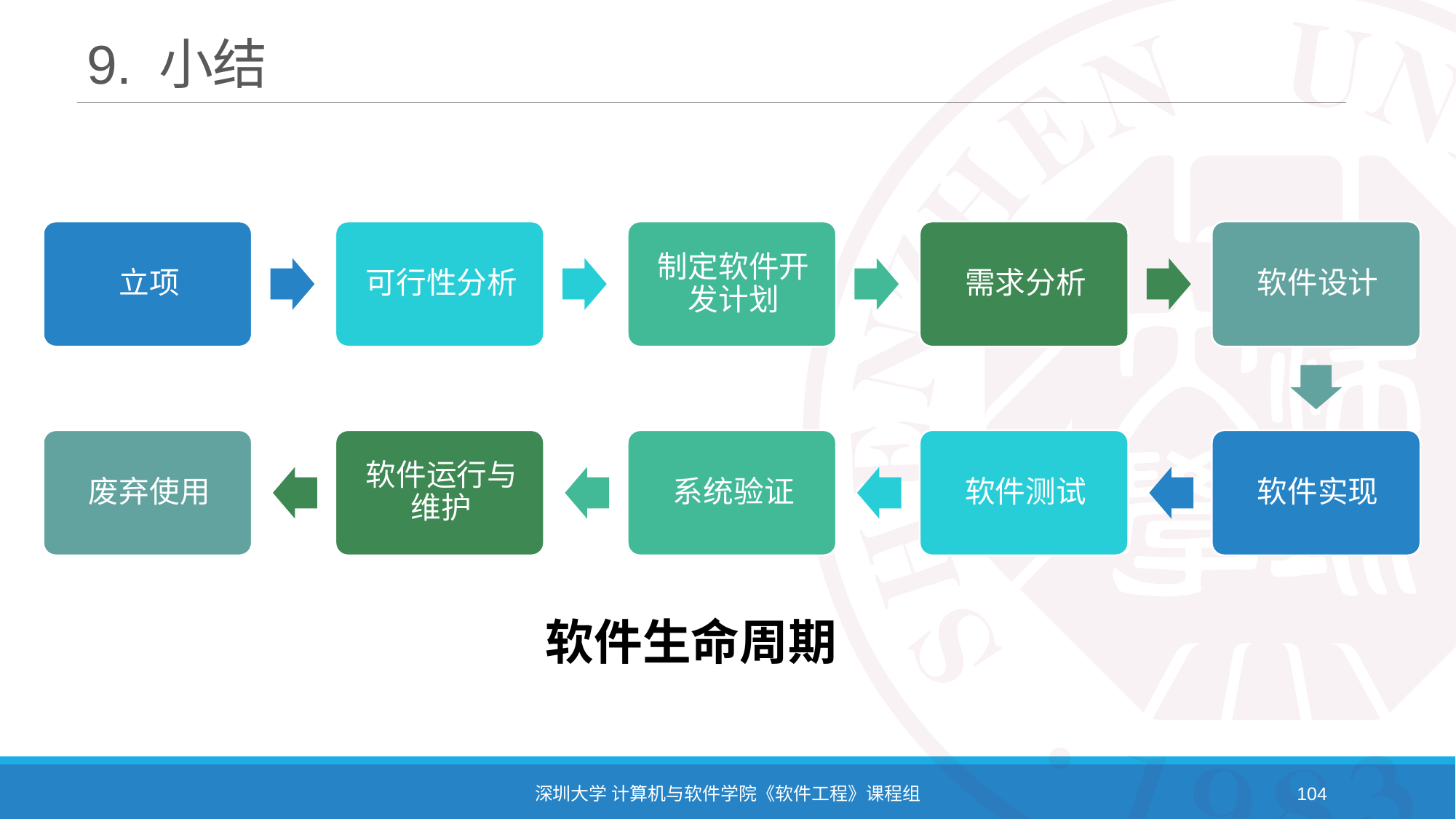

# 9. 小结
立项

可行性分析

制定软件开发计划

需求分析

软件设计

软件实现

软件测试

系统验证

软件运行与维护

废弃使用
软件生命周期
深圳大学 计算机与软件学院《软件工程》课程组
104